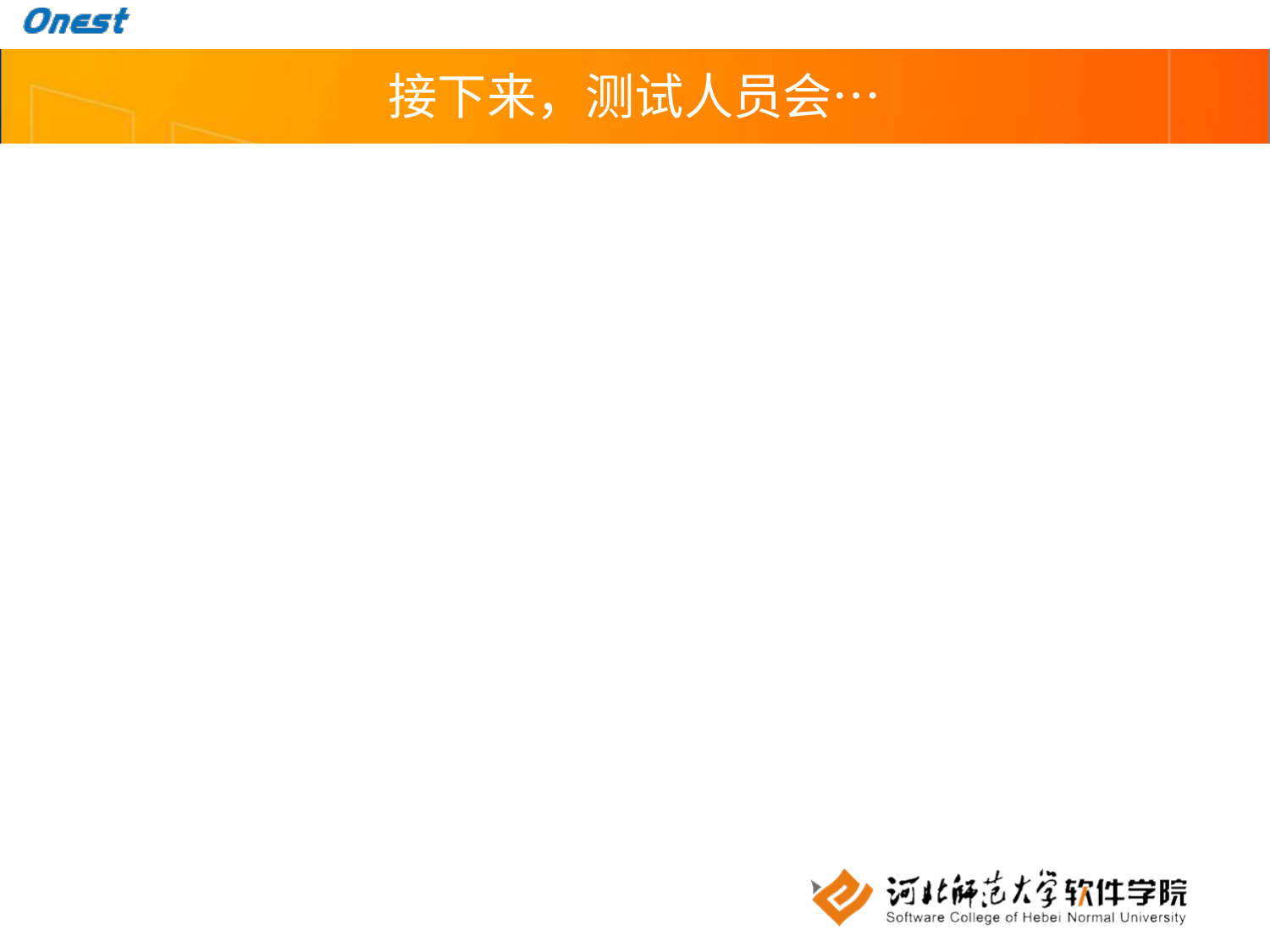

# 接下来，测试人员会…

从发布服务器上取得当天的Build版本，根据测试用例检验当天的Build
在Bug管理工具中登记新发现的Bug，等待开发人员解决